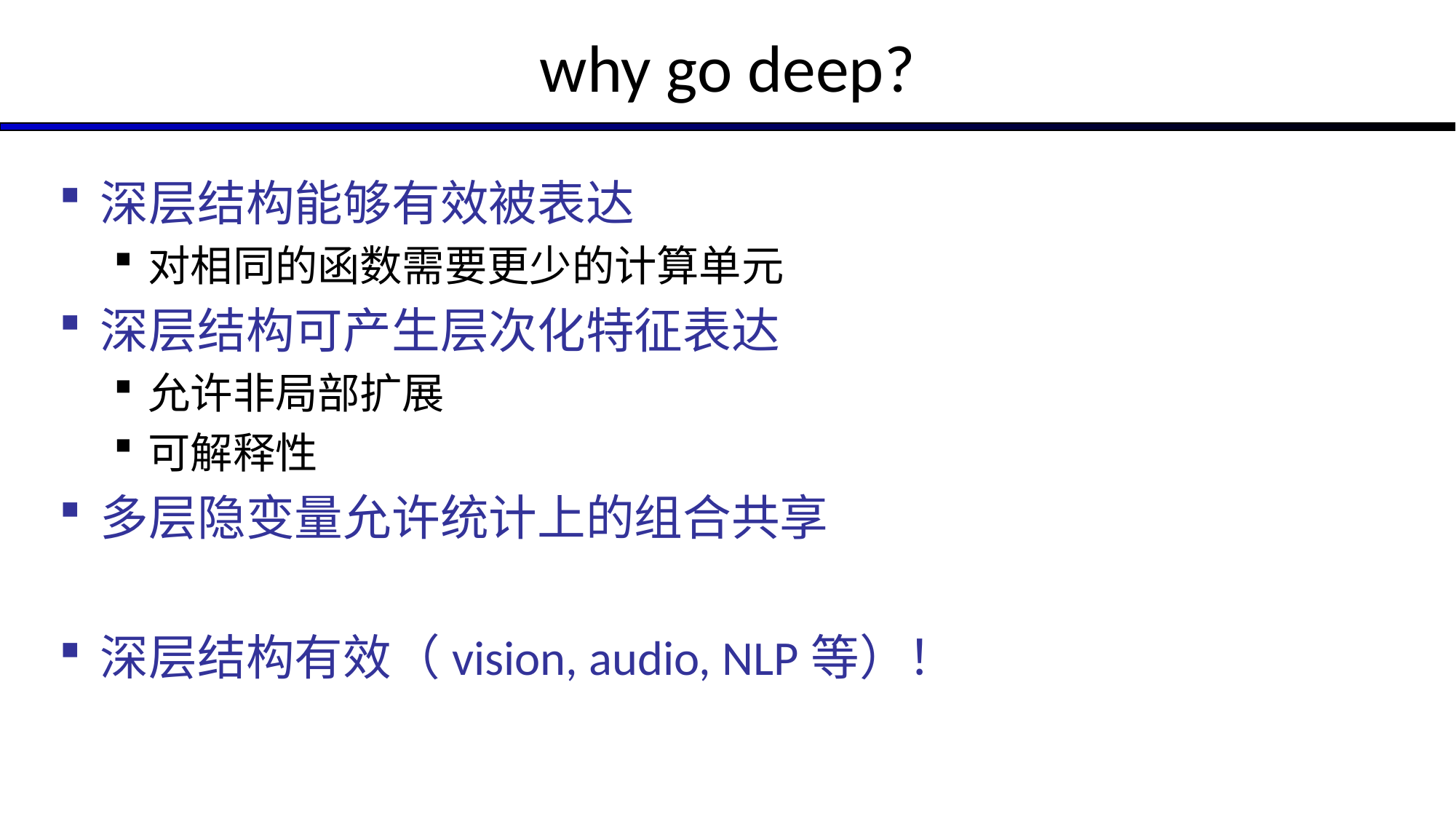

# why go deep?
深层结构能够有效被表达
对相同的函数需要更少的计算单元
深层结构可产生层次化特征表达
允许非局部扩展
可解释性
多层隐变量允许统计上的组合共享

深层结构有效（vision, audio, NLP等）！